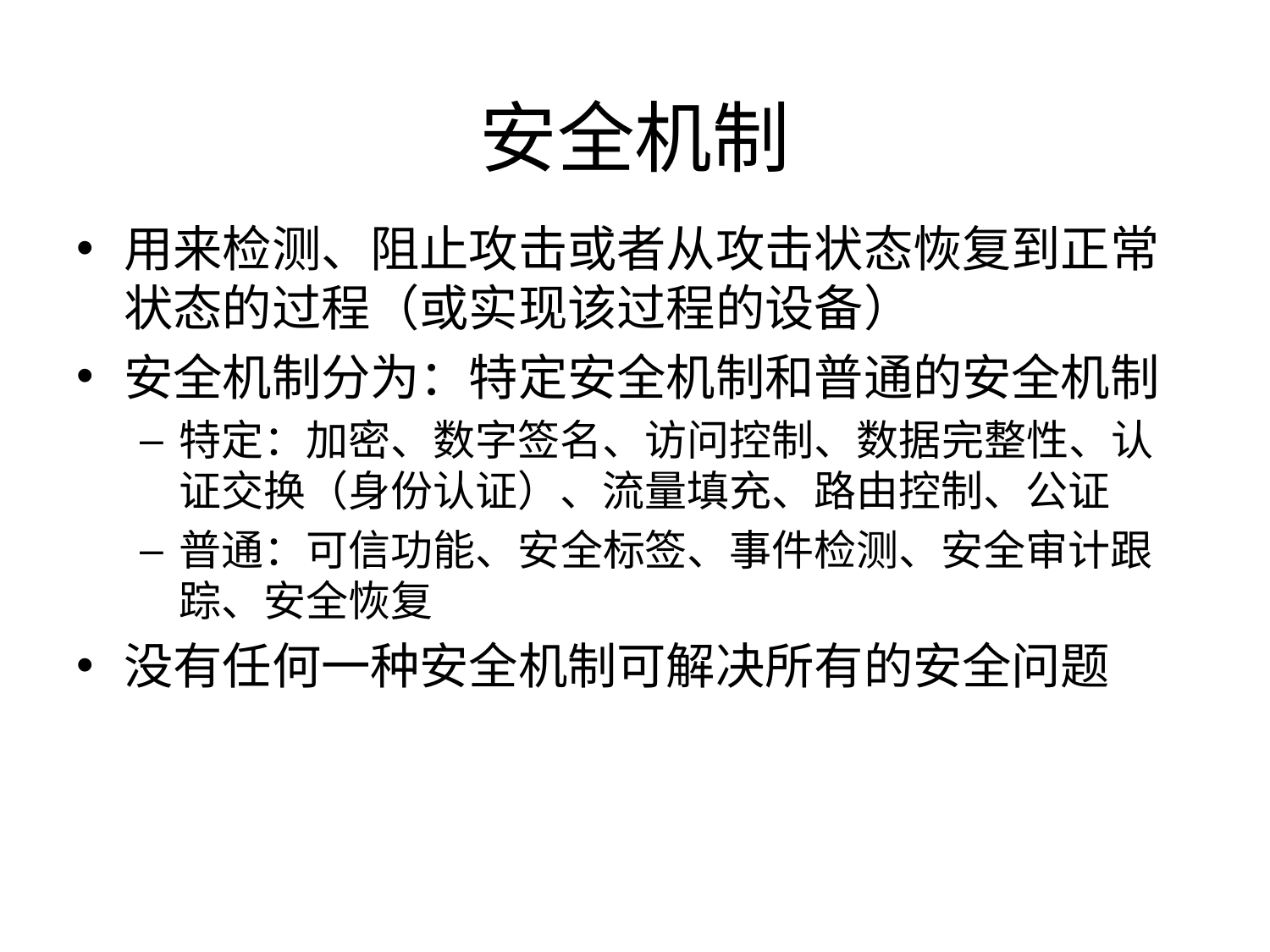

# 安全机制
用来检测、阻止攻击或者从攻击状态恢复到正常状态的过程（或实现该过程的设备）
安全机制分为：特定安全机制和普通的安全机制
特定：加密、数字签名、访问控制、数据完整性、认证交换（身份认证）、流量填充、路由控制、公证
普通：可信功能、安全标签、事件检测、安全审计跟踪、安全恢复
没有任何一种安全机制可解决所有的安全问题

16